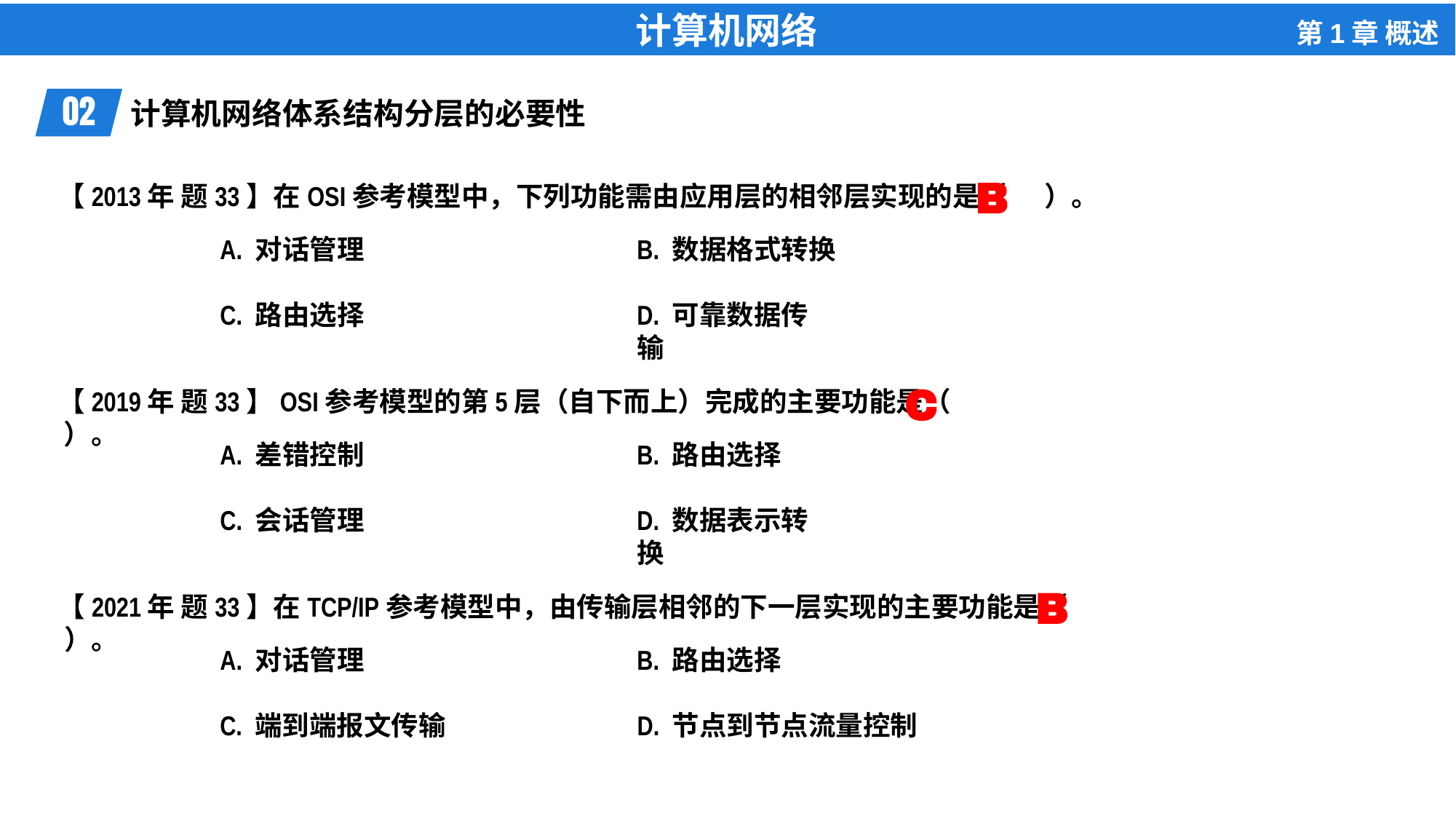

02
计算机网络体系结构分层的必要性
B
【2013年 题33】在OSI参考模型中，下列功能需由应用层的相邻层实现的是（      ）。
A. 对话管理
B. 数据格式转换
C. 路由选择
D. 可靠数据传输
【2019年 题33】OSI参考模型的第5层（自下而上）完成的主要功能是（      ）。
A. 差错控制
B. 路由选择
C. 会话管理
D. 数据表示转换
【2021年 题33】在TCP/IP参考模型中，由传输层相邻的下一层实现的主要功能是（      ）。
A. 对话管理
B. 路由选择
C. 端到端报文传输
D. 节点到节点流量控制
C
B